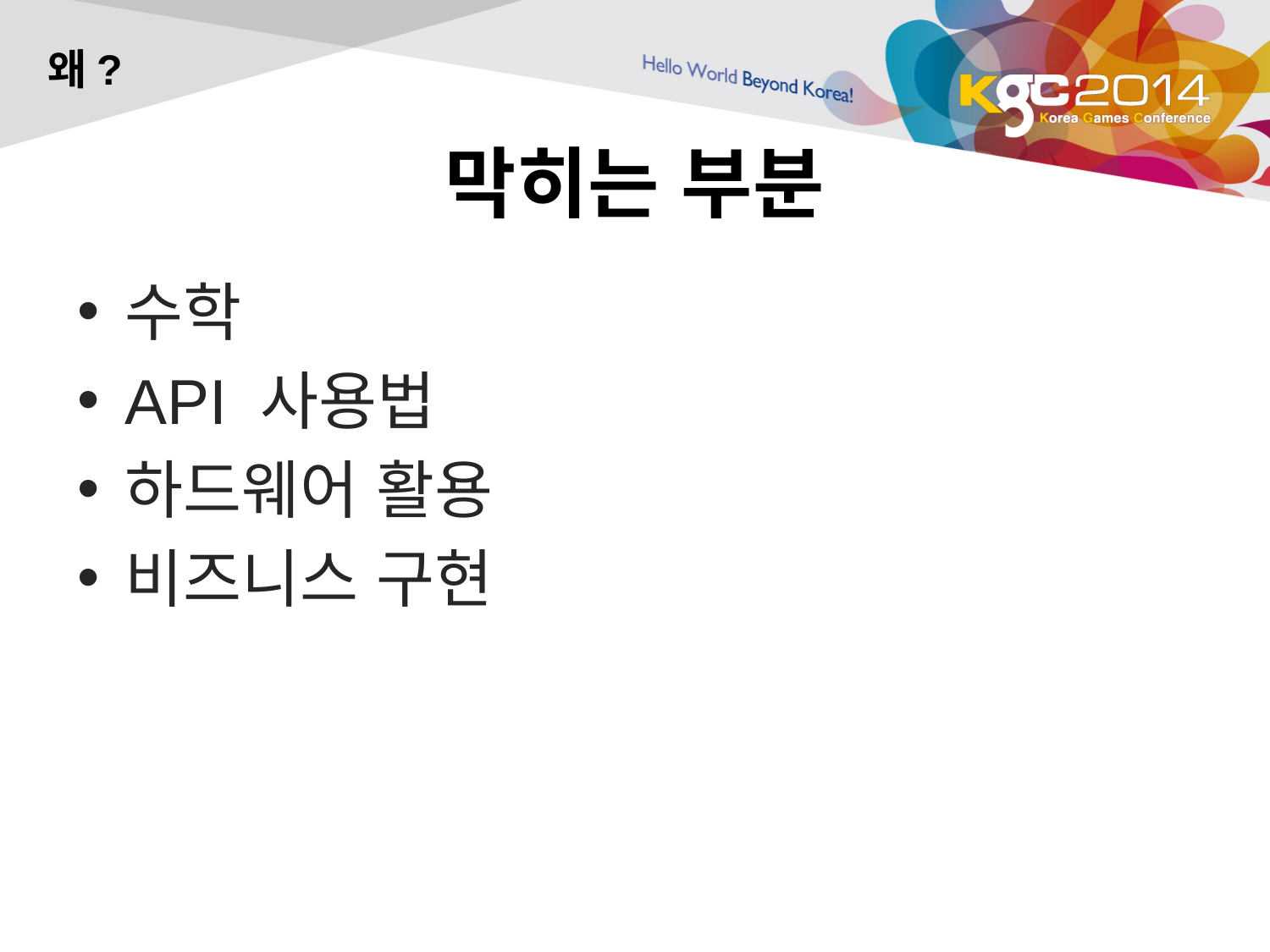

왜?
# 막히는 부분
수학
API 사용법
하드웨어 활용
비즈니스 구현